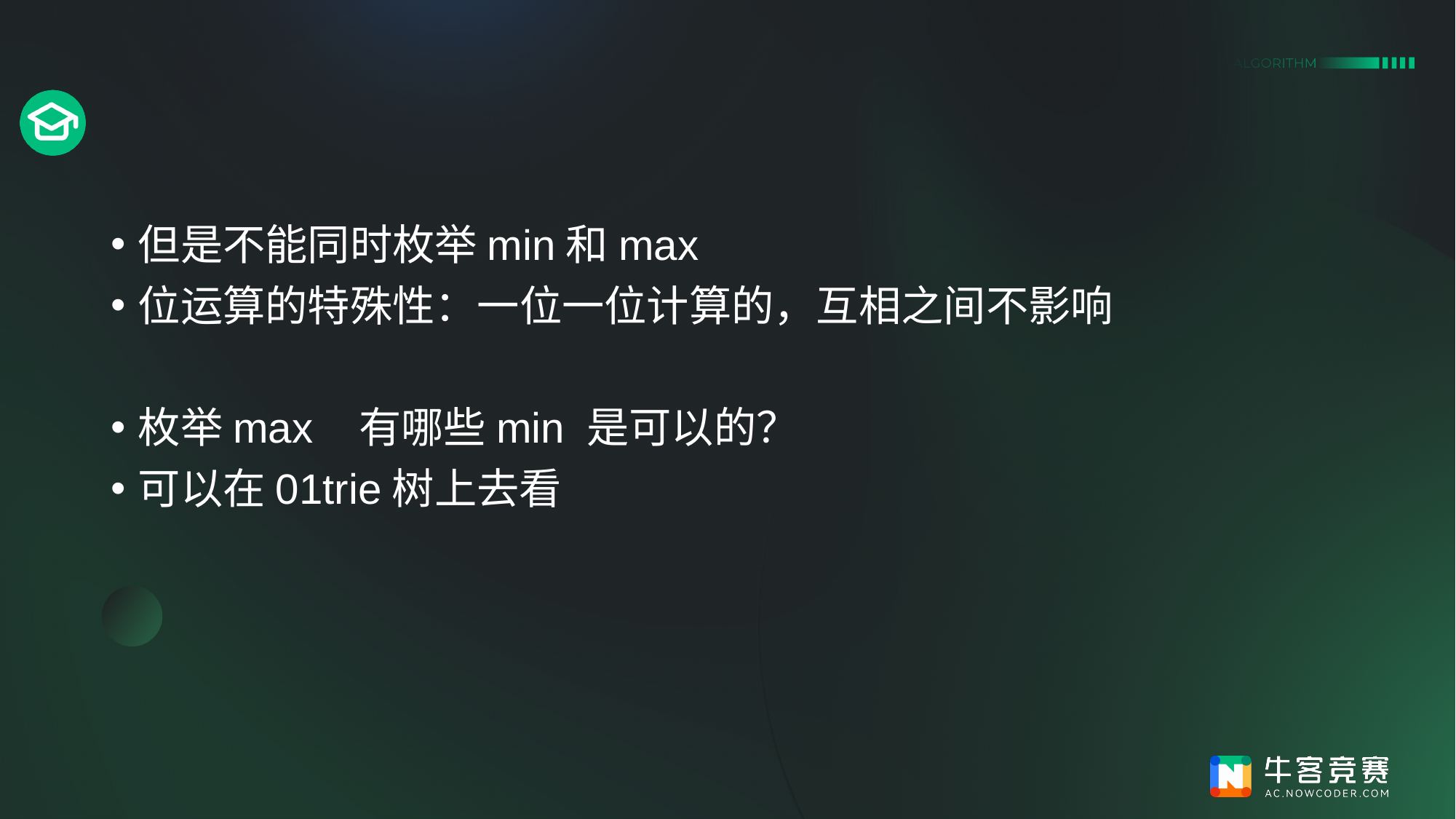

#
但是不能同时枚举min和max
位运算的特殊性：一位一位计算的，互相之间不影响

枚举max   有哪些min 是可以的？
可以在01trie树上去看